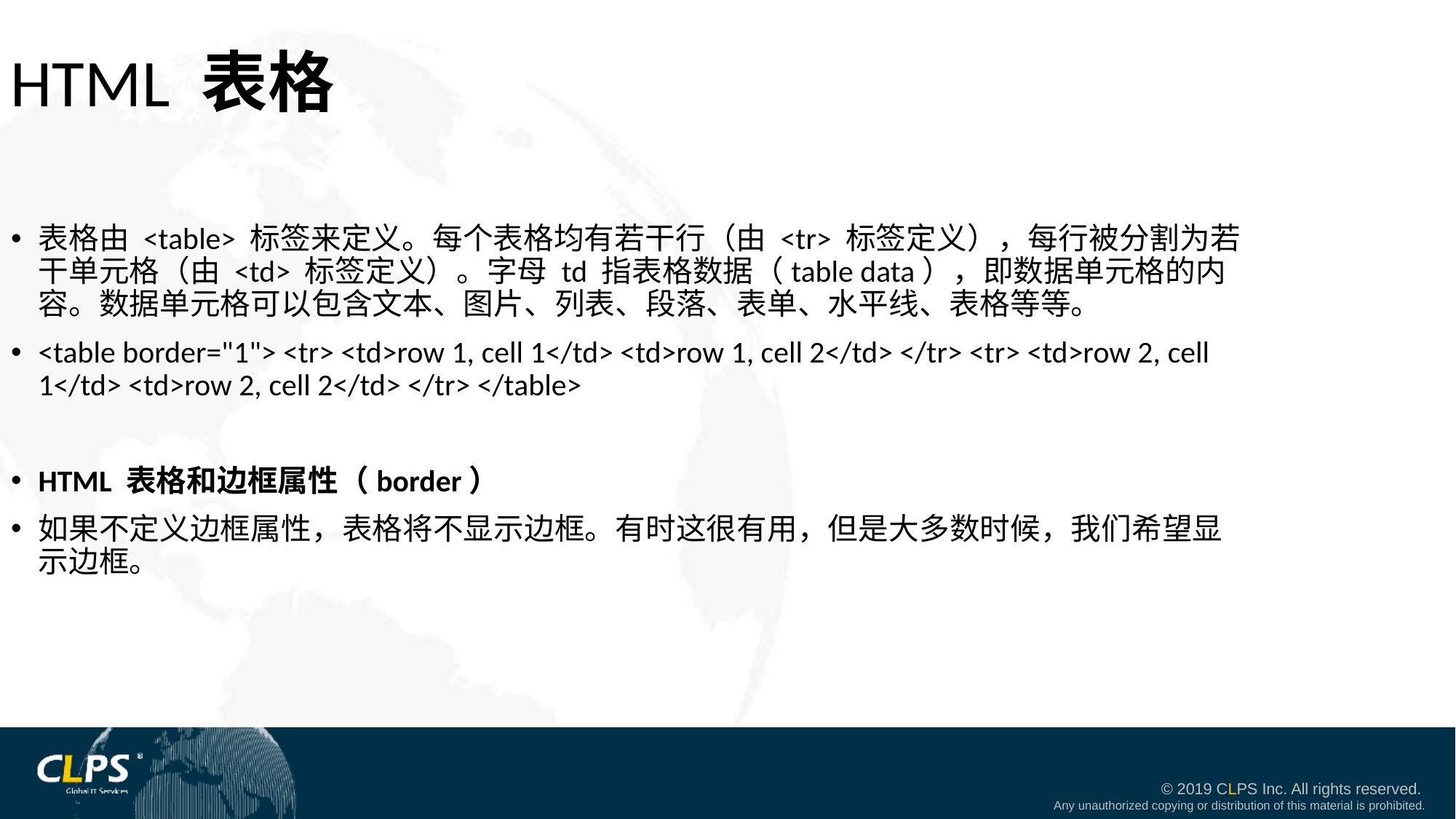

HTML 表格
表格由 <table> 标签来定义。每个表格均有若干行（由 <tr> 标签定义），每行被分割为若干单元格（由 <td> 标签定义）。字母 td 指表格数据（table data），即数据单元格的内容。数据单元格可以包含文本、图片、列表、段落、表单、水平线、表格等等。
<table border="1"> <tr> <td>row 1, cell 1</td> <td>row 1, cell 2</td> </tr> <tr> <td>row 2, cell 1</td> <td>row 2, cell 2</td> </tr> </table>

HTML 表格和边框属性（border）
如果不定义边框属性，表格将不显示边框。有时这很有用，但是大多数时候，我们希望显示边框。